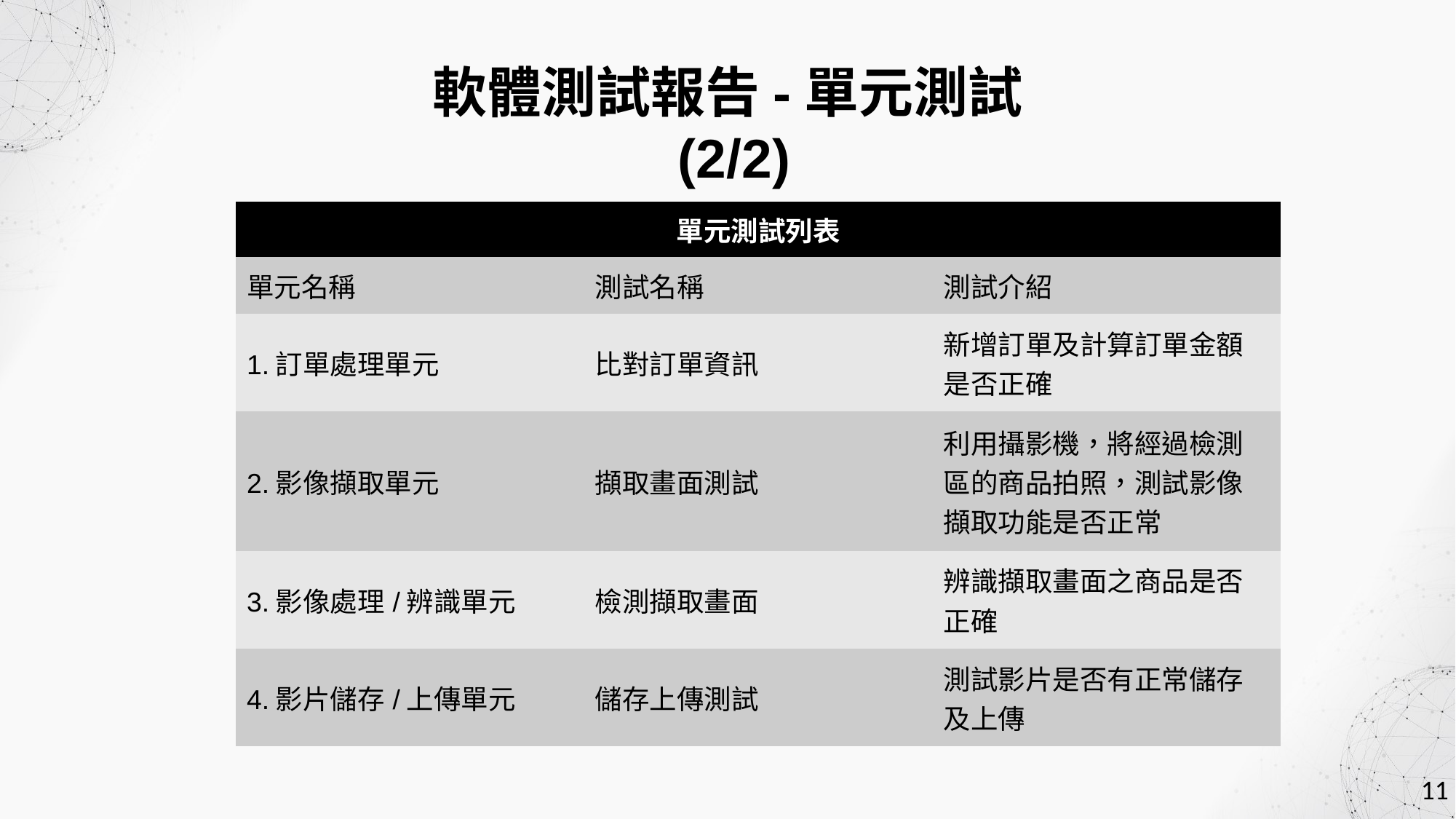

軟體測試報告-單元測試(2/2)
| 單元測試列表 |  |  |
| --- | --- | --- |
| 單元名稱 | 測試名稱 | 測試介紹 |
| 1.訂單處理單元 | 比對訂單資訊 | 新增訂單及計算訂單金額是否正確 |
| 2.影像擷取單元 | 擷取畫面測試 | 利用攝影機，將經過檢測區的商品拍照，測試影像擷取功能是否正常 |
| 3.影像處理/辨識單元 | 檢測擷取畫面 | 辨識擷取畫面之商品是否正確 |
| 4.影片儲存/上傳單元 | 儲存上傳測試 | 測試影片是否有正常儲存及上傳 |
11